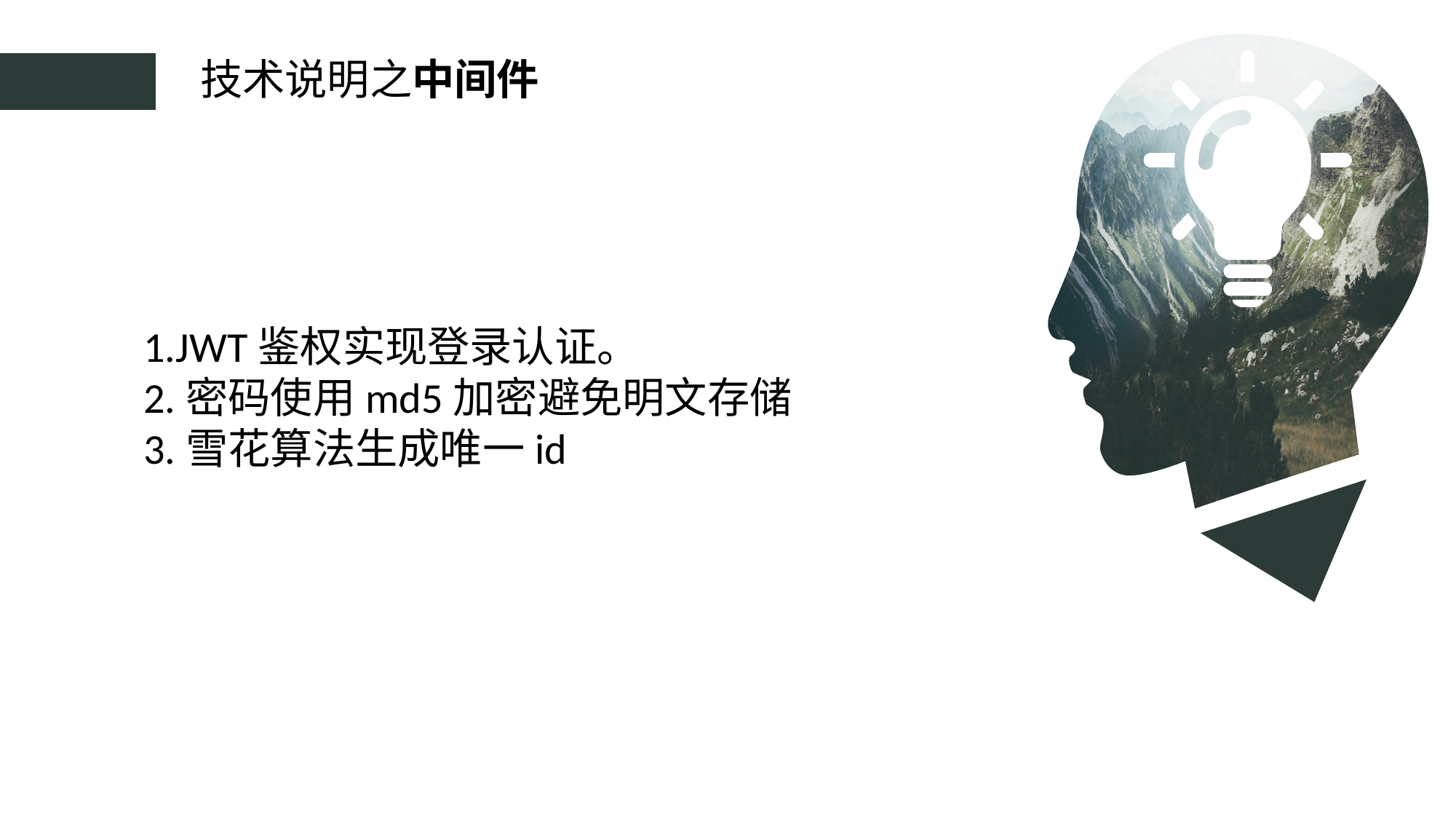

技术说明之中间件

1.JWT鉴权实现登录认证。
2.密码使用md5加密避免明文存储
3.雪花算法生成唯一id